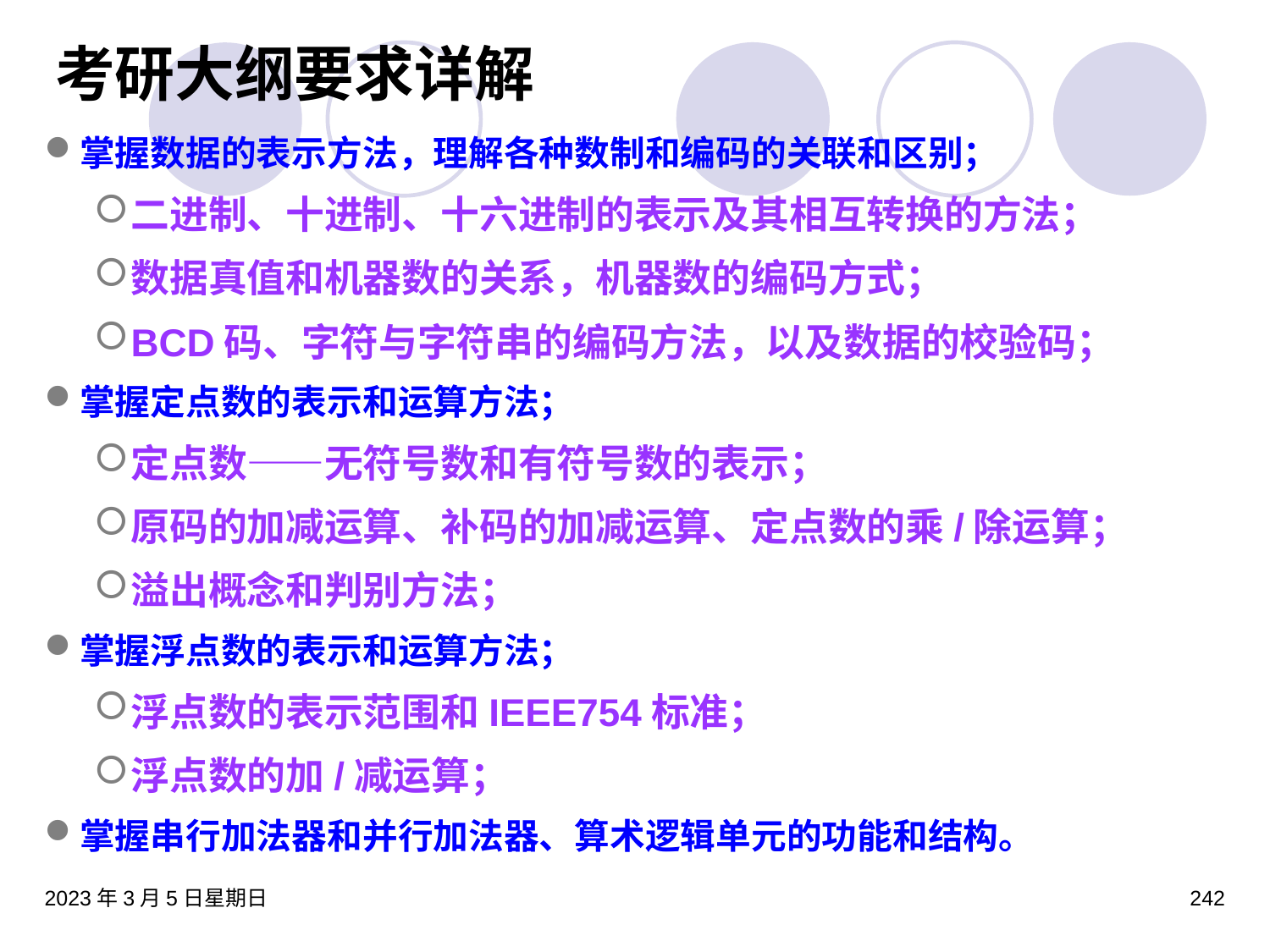

# 考研大纲要求详解
掌握数据的表示方法，理解各种数制和编码的关联和区别；
二进制、十进制、十六进制的表示及其相互转换的方法；
数据真值和机器数的关系，机器数的编码方式；
BCD码、字符与字符串的编码方法，以及数据的校验码；
掌握定点数的表示和运算方法；
定点数——无符号数和有符号数的表示；
原码的加减运算、补码的加减运算、定点数的乘/除运算；
溢出概念和判别方法；
掌握浮点数的表示和运算方法；
浮点数的表示范围和IEEE754标准；
浮点数的加/减运算；
掌握串行加法器和并行加法器、算术逻辑单元的功能和结构。
2023年3月5日星期日
242